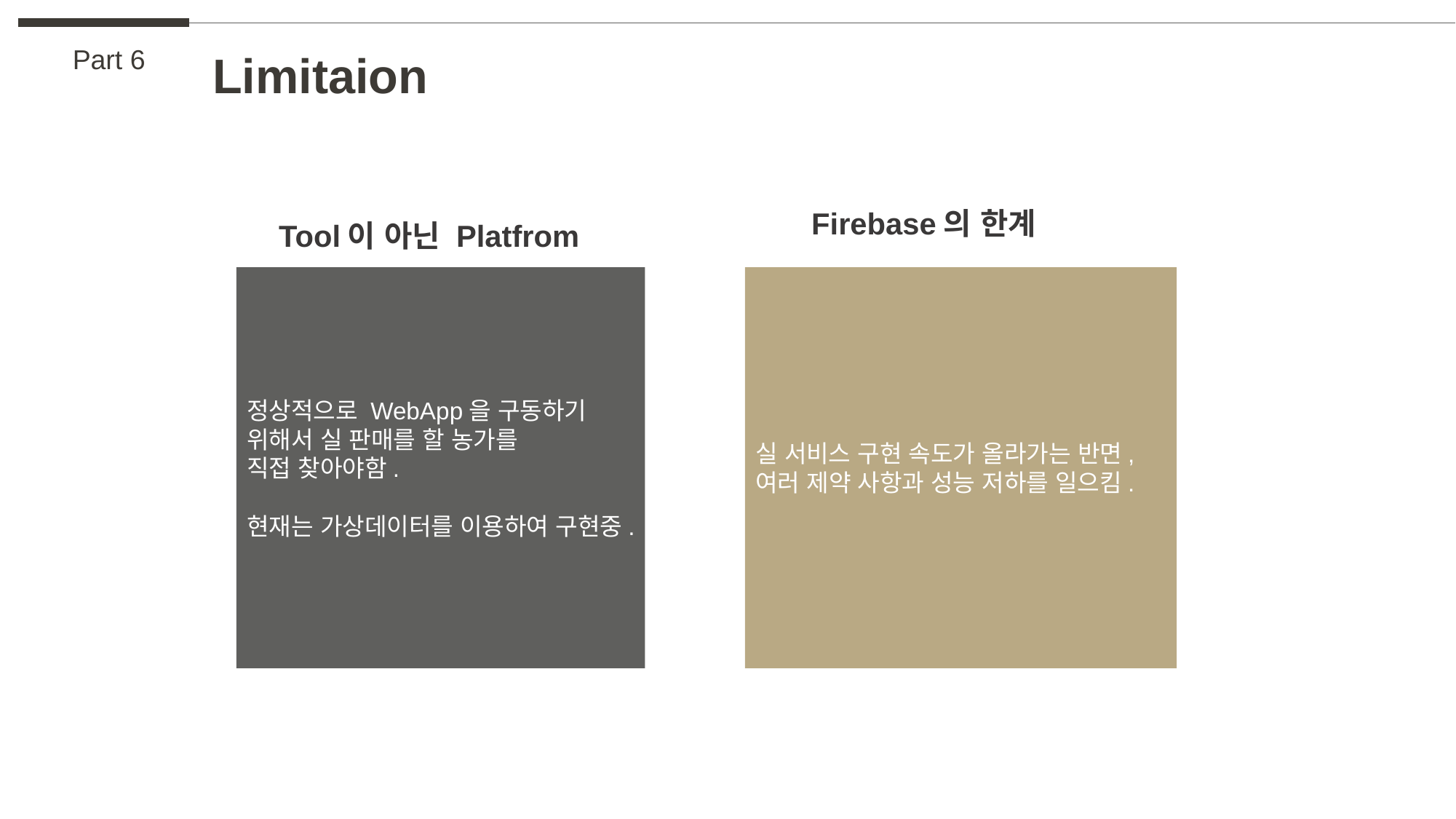

Part 6
Limitaion
Firebase의 한계
Tool이 아닌 Platfrom
정상적으로 WebApp을 구동하기
위해서 실 판매를 할 농가를
직접 찾아야함.

현재는 가상데이터를 이용하여 구현중.
실 서비스 구현 속도가 올라가는 반면,
여러 제약 사항과 성능 저하를 일으킴.